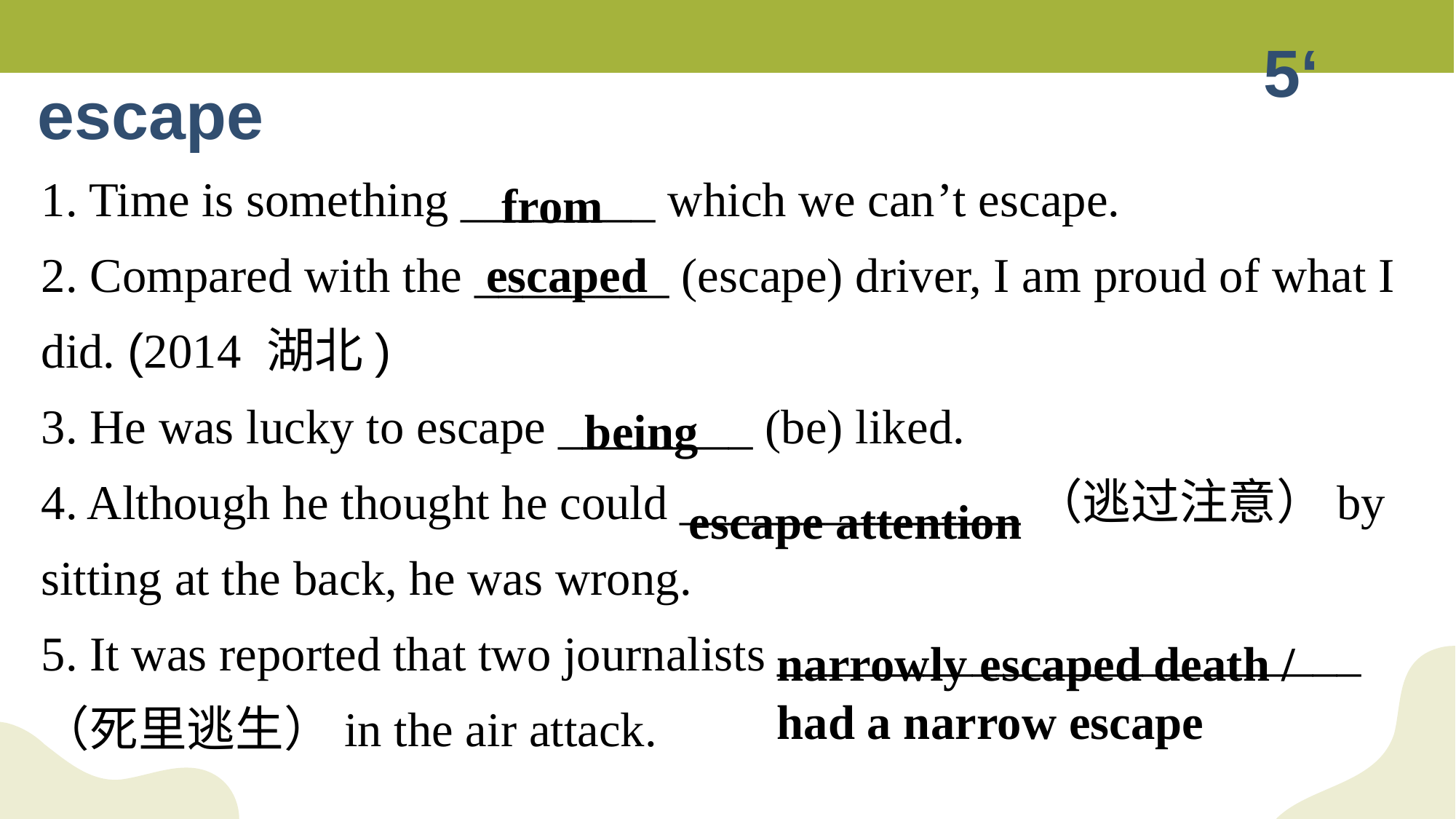

5‘
escape

1. Time is something ________ which we can’t escape.
2. Compared with the ________ (escape) driver, I am proud of what I did. (2014 湖北)
3. He was lucky to escape ________ (be) liked.
4. Although he thought he could ______________（逃过注意）by sitting at the back, he was wrong.
5. It was reported that two journalists ________________________
（死里逃生）in the air attack.
from
escaped
being
escape attention
narrowly escaped death / had a narrow escape